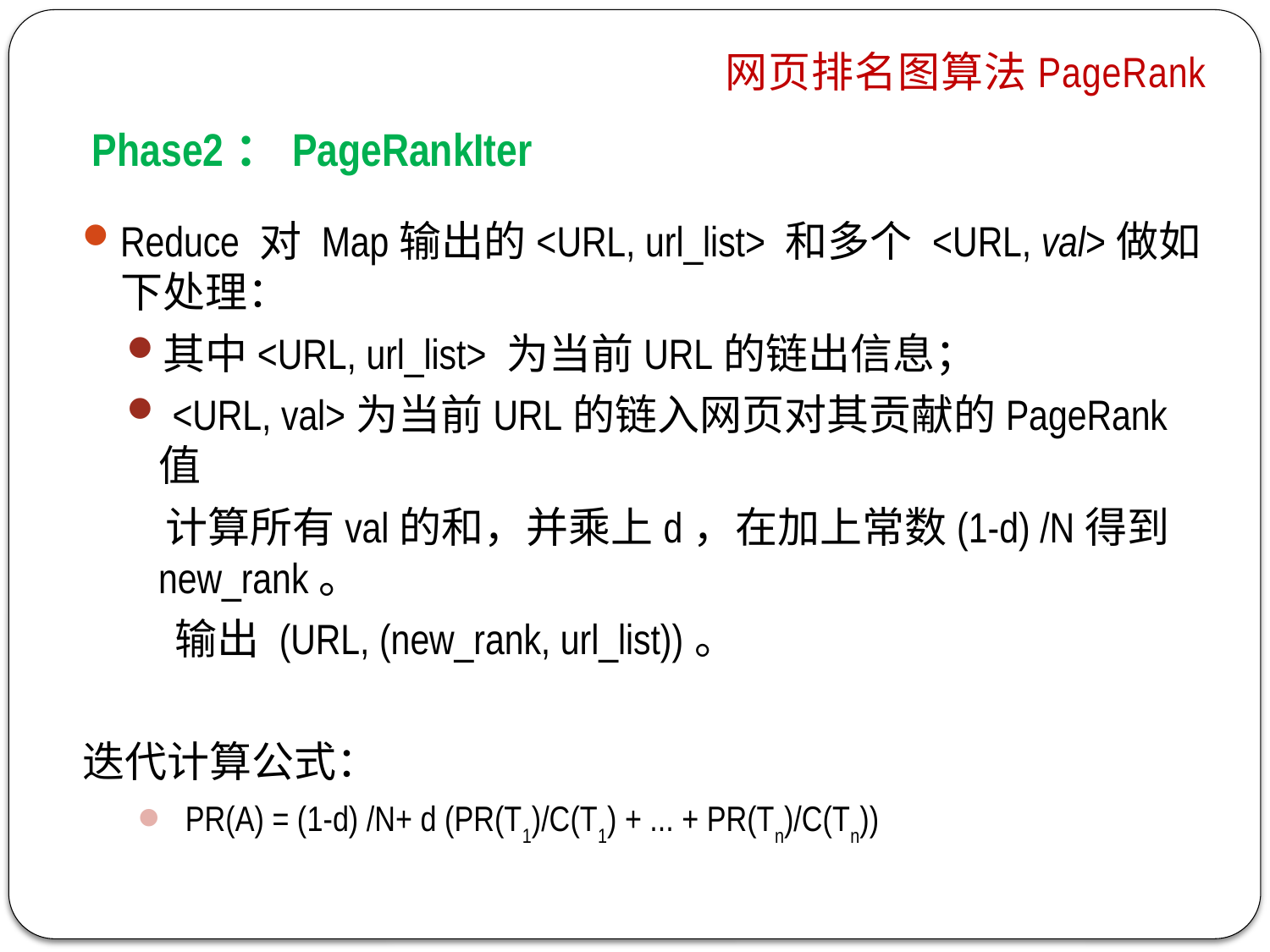

网页排名图算法PageRank
# Phase2：PageRankIter
Reduce 对 Map输出的<URL, url_list> 和多个 <URL, val>做如下处理：
其中<URL, url_list> 为当前URL的链出信息；
 <URL, val>为当前URL的链入网页对其贡献的PageRank值
   计算所有val的和，并乘上d，在加上常数(1-d) /N得到new_rank。
    输出 (URL, (new_rank, url_list))。

迭代计算公式：
PR(A) = (1-d) /N+ d (PR(T1)/C(T1) + ... + PR(Tn)/C(Tn))